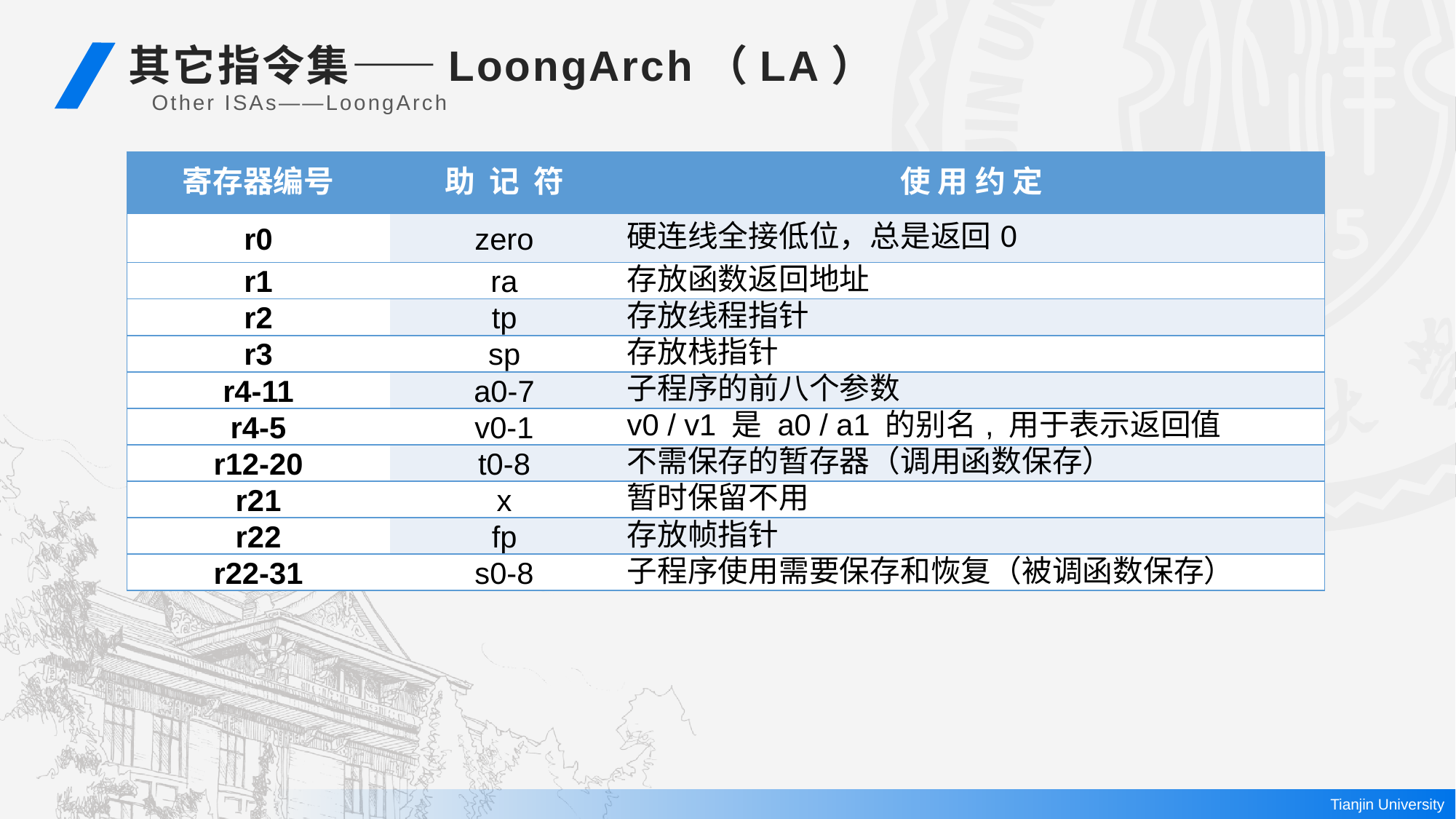

其它指令集——LoongArch（LA）
Other ISAs——LoongArch
| 寄存器编号 | 助 记 符 | 使 用 约 定 |
| --- | --- | --- |
| r0 | zero | 硬连线全接低位，总是返回0 |
| r1 | ra | 存放函数返回地址 |
| r2 | tp | 存放线程指针 |
| r3 | sp | 存放栈指针 |
| r4-11 | a0-7 | 子程序的前八个参数 |
| r4-5 | v0-1 | v0 / v1 是 a0 / a1 的别名, 用于表示返回值 |
| r12-20 | t0-8 | 不需保存的暂存器（调用函数保存） |
| r21 | x | 暂时保留不用 |
| r22 | fp | 存放帧指针 |
| r22-31 | s0-8 | 子程序使用需要保存和恢复（被调函数保存） |